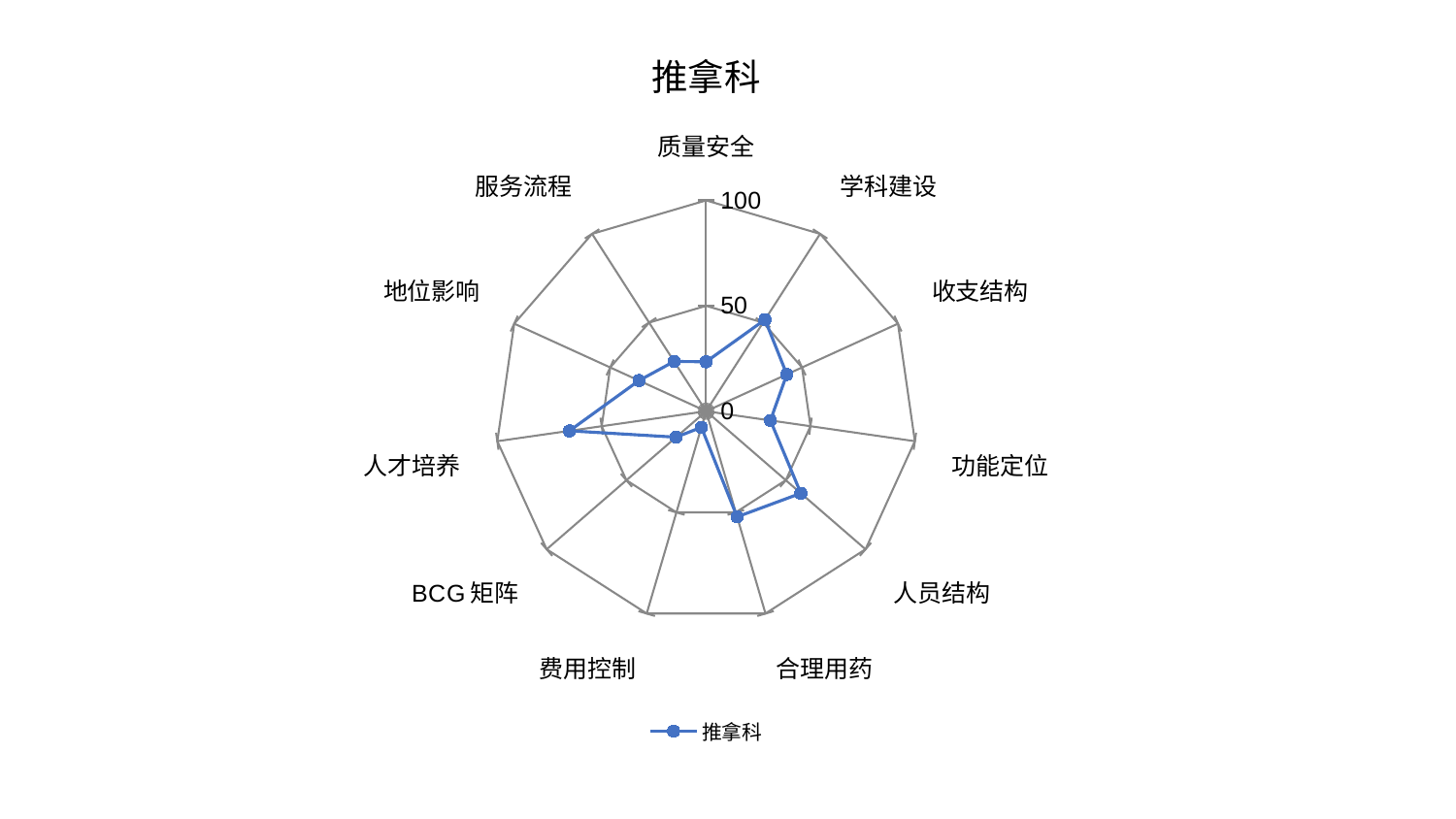

### Chart: 推拿科

| Category | 推拿科 |
|---|---|
| 质量安全 | 23.473458059855222 |
| 学科建设 | 51.626323693367986 |
| 收支结构 | 42.086565770835215 |
| 功能定位 | 30.811461214586217 |
| 人员结构 | 59.451526733401245 |
| 合理用药 | 52.21526220094885 |
| 费用控制 | 7.950674430727085 |
| BCG矩阵 | 18.83736658682013 |
| 人才培养 | 65.45955068149887 |
| 地位影响 | 35.00674861205365 |
| 服务流程 | 28.094241232217463 |
118